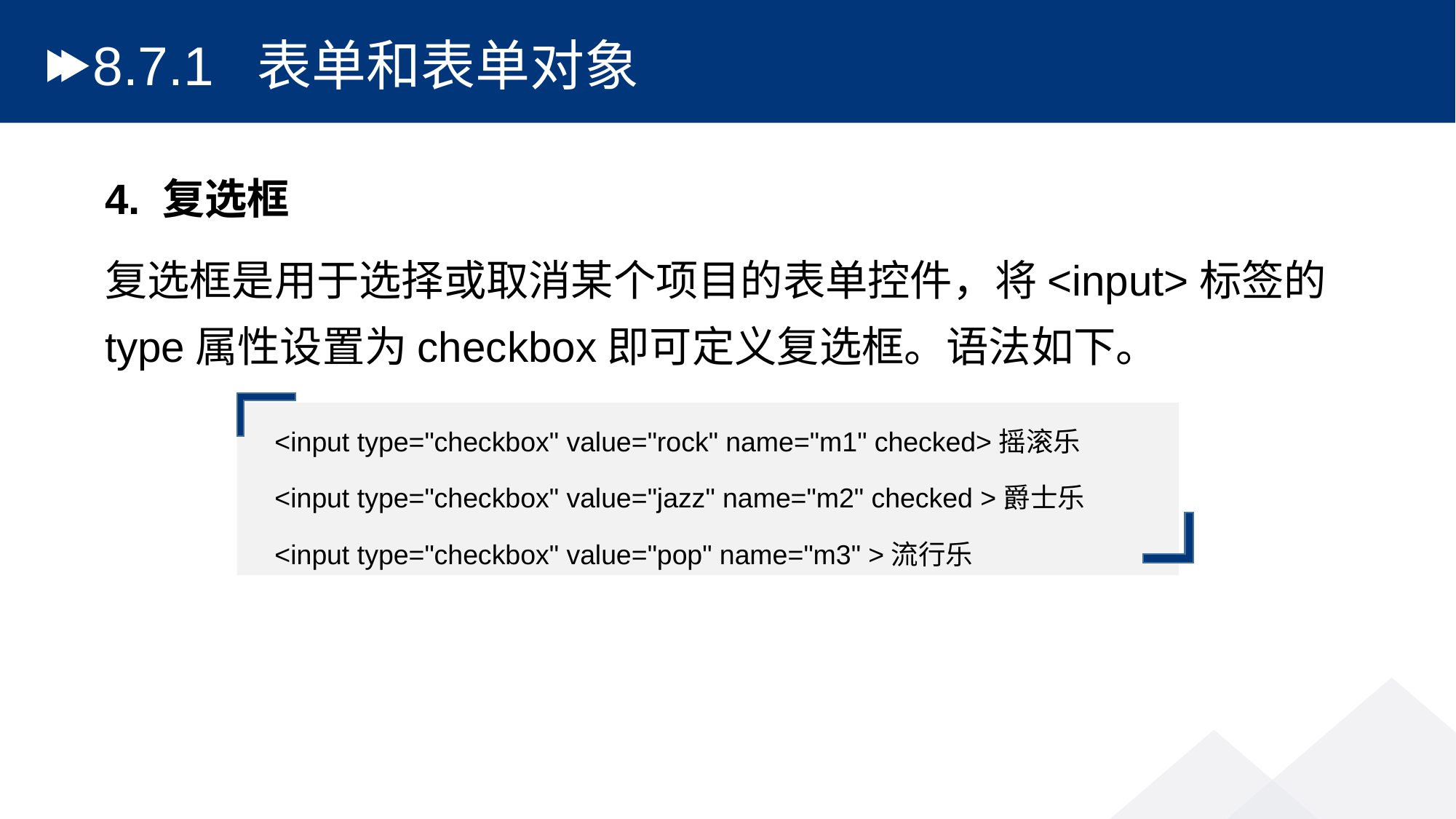

# 8.7.1  表单和表单对象
4. 复选框
复选框是用于选择或取消某个项目的表单控件，将<input>标签的type属性设置为checkbox即可定义复选框。语法如下。

<input type="checkbox" value="rock" name="m1" checked>摇滚乐
<input type="checkbox" value="jazz" name="m2" checked >爵士乐
<input type="checkbox" value="pop" name="m3" >流行乐